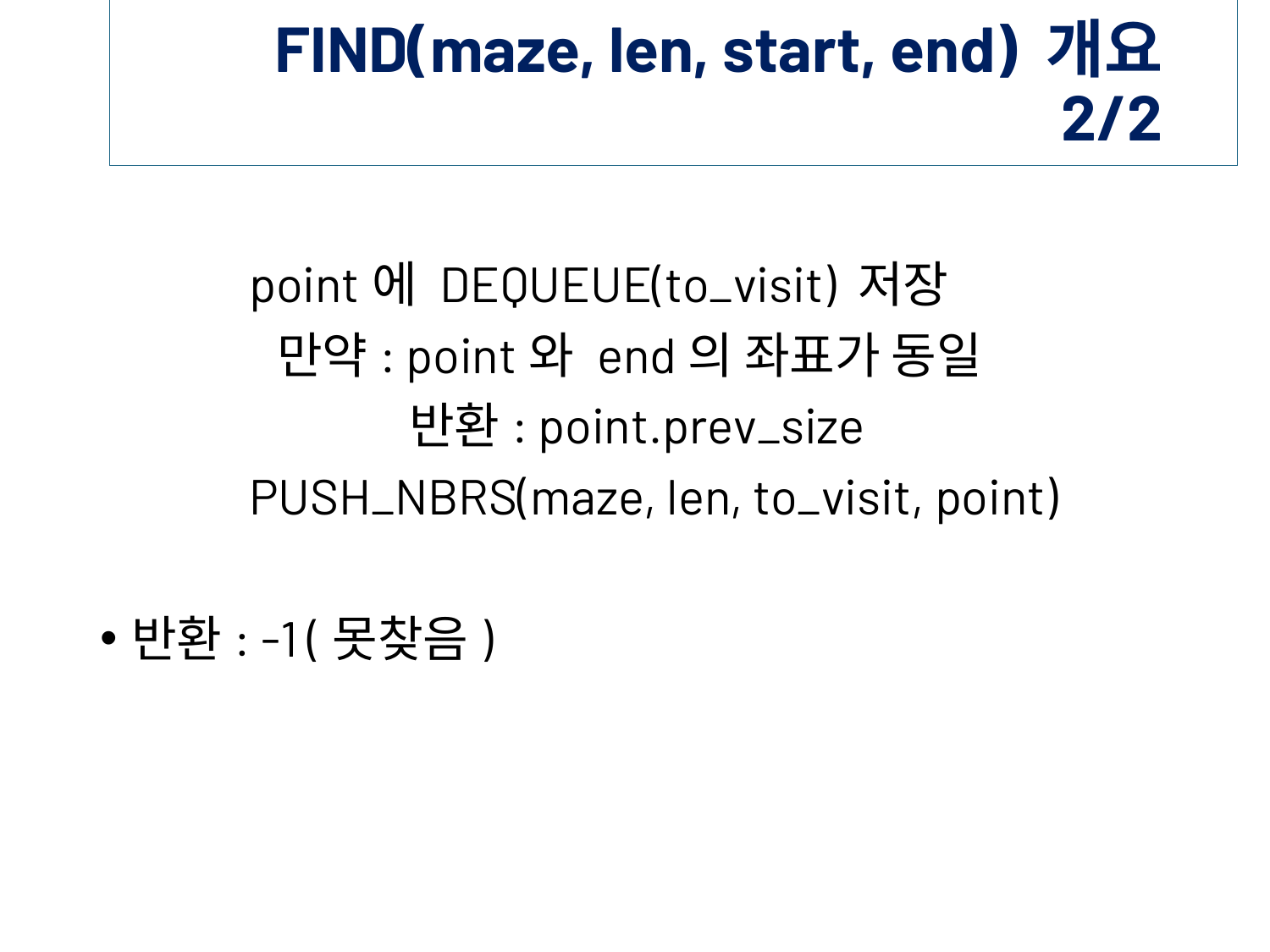

# FIND(maze, len, start, end) 개요 2/2
               point에 DEQUEUE(to_visit) 저장
               만약: point와 end의 좌표가 동일
                           반환: point.prev_size
               PUSH_NBRS(maze, len, to_visit, point)

반환: -1 (못찾음)